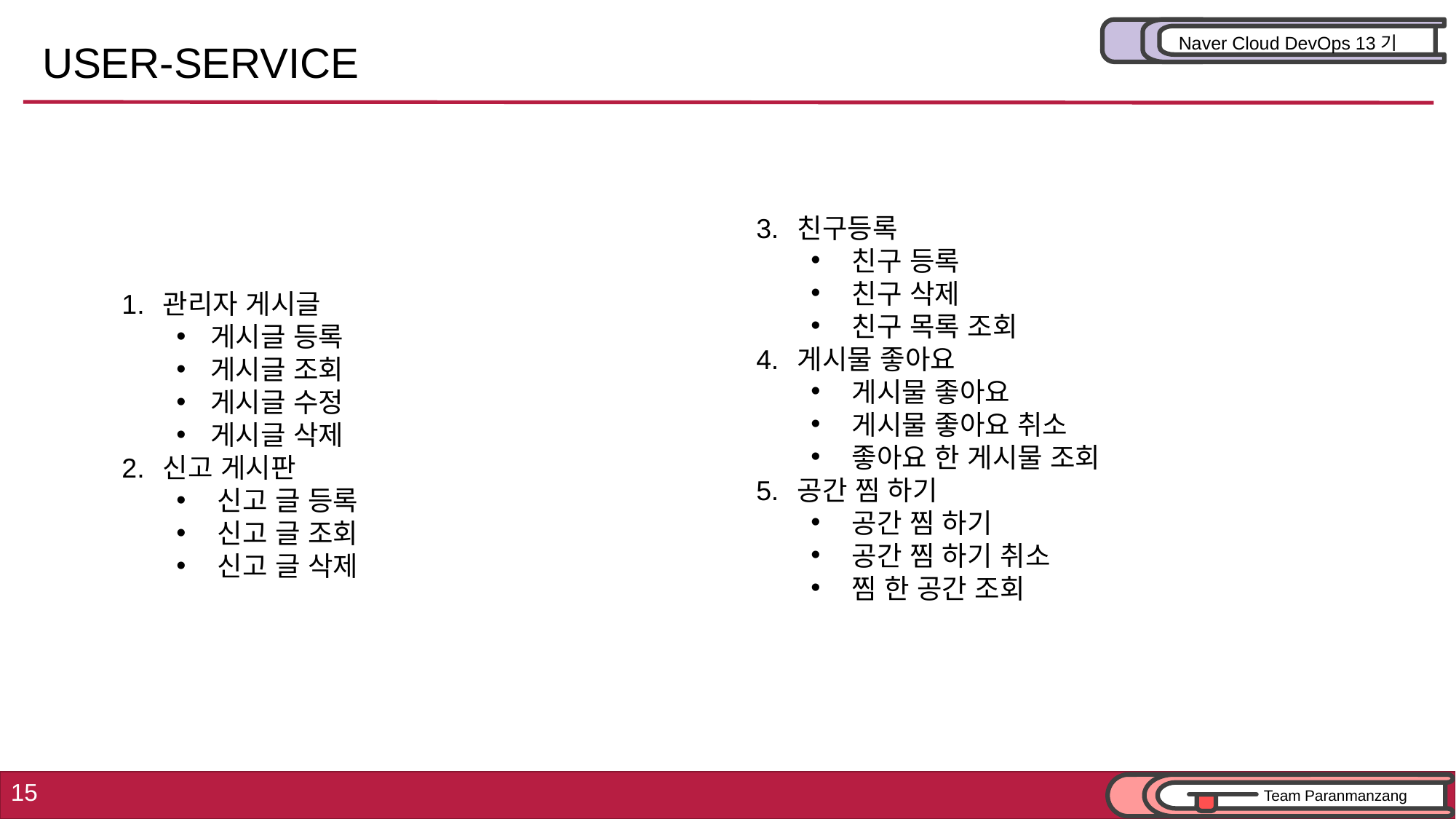

USER-SERVICE
친구등록
친구 등록
친구 삭제
친구 목록 조회
게시물 좋아요
게시물 좋아요
게시물 좋아요 취소
좋아요 한 게시물 조회
공간 찜 하기
공간 찜 하기
공간 찜 하기 취소
찜 한 공간 조회
관리자 게시글
게시글 등록
게시글 조회
게시글 수정
게시글 삭제
신고 게시판
신고 글 등록
신고 글 조회
신고 글 삭제